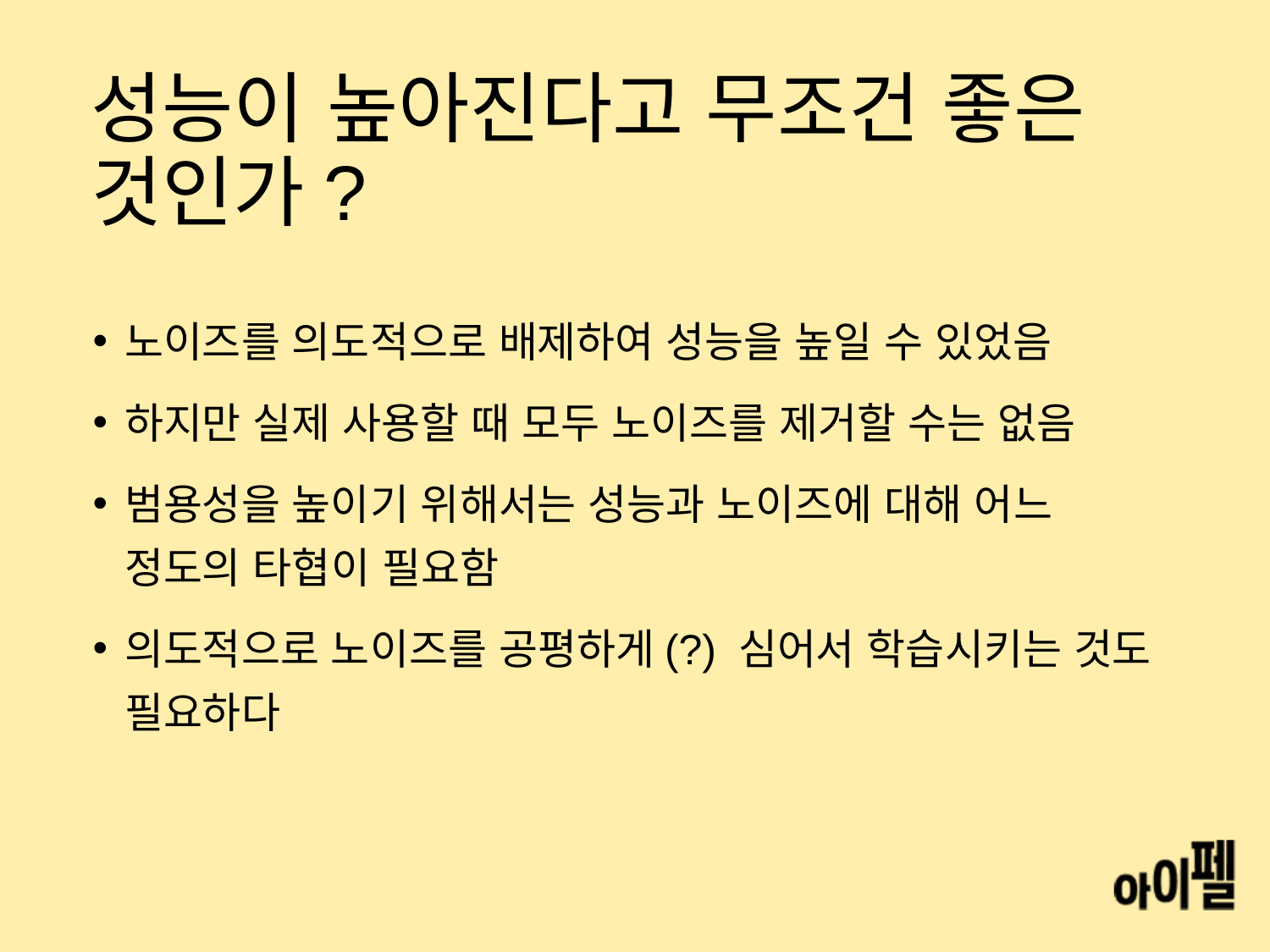

# 성능이 높아진다고 무조건 좋은 것인가?
노이즈를 의도적으로 배제하여 성능을 높일 수 있었음
하지만 실제 사용할 때 모두 노이즈를 제거할 수는 없음
범용성을 높이기 위해서는 성능과 노이즈에 대해 어느 정도의 타협이 필요함
의도적으로 노이즈를 공평하게(?) 심어서 학습시키는 것도 필요하다